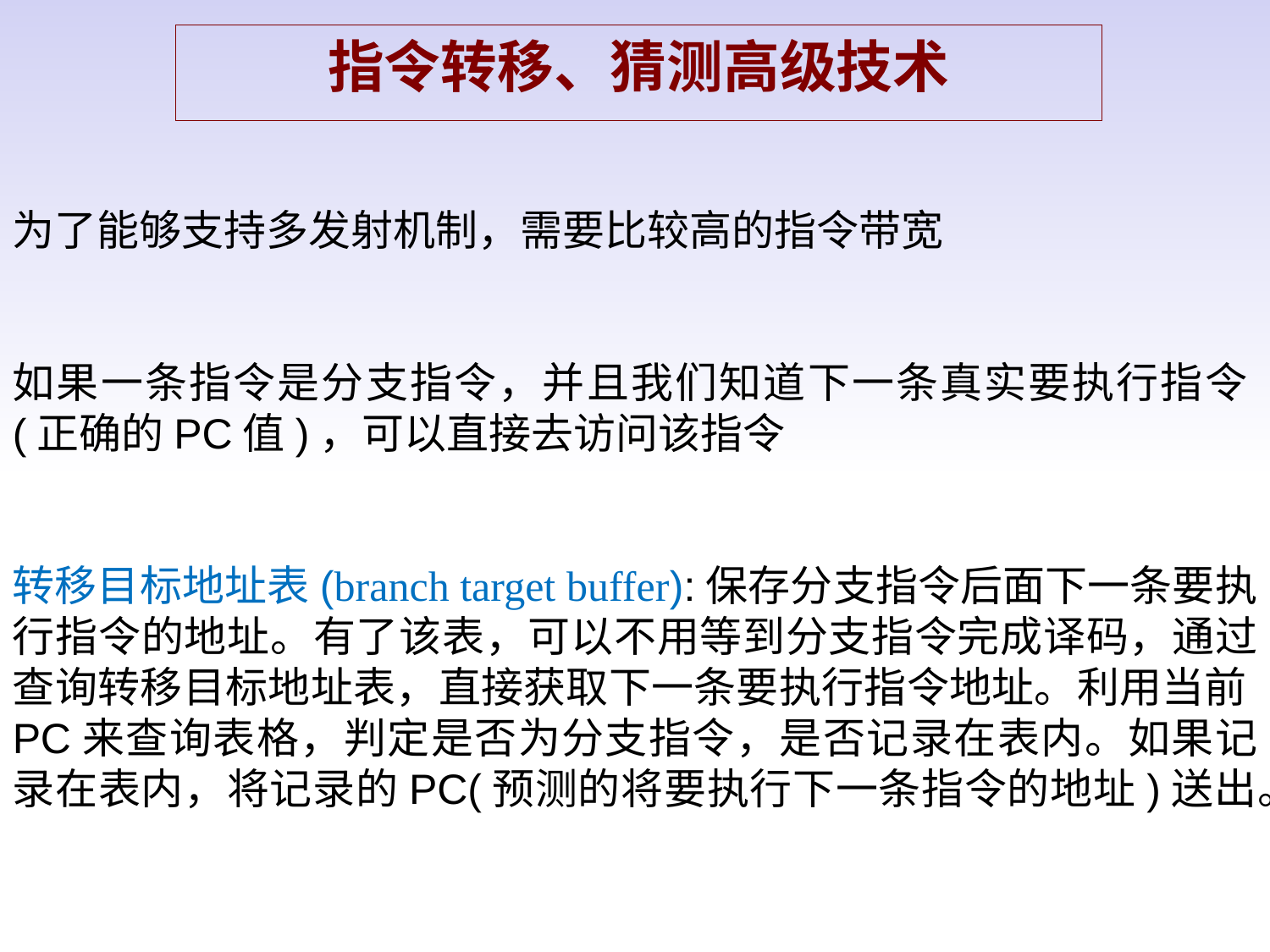

指令转移、猜测高级技术
为了能够支持多发射机制，需要比较高的指令带宽

如果一条指令是分支指令，并且我们知道下一条真实要执行指令(正确的PC值)，可以直接去访问该指令

转移目标地址表(branch target buffer):保存分支指令后面下一条要执行指令的地址。有了该表，可以不用等到分支指令完成译码，通过查询转移目标地址表，直接获取下一条要执行指令地址。利用当前PC来查询表格，判定是否为分支指令，是否记录在表内。如果记录在表内，将记录的PC(预测的将要执行下一条指令的地址)送出。